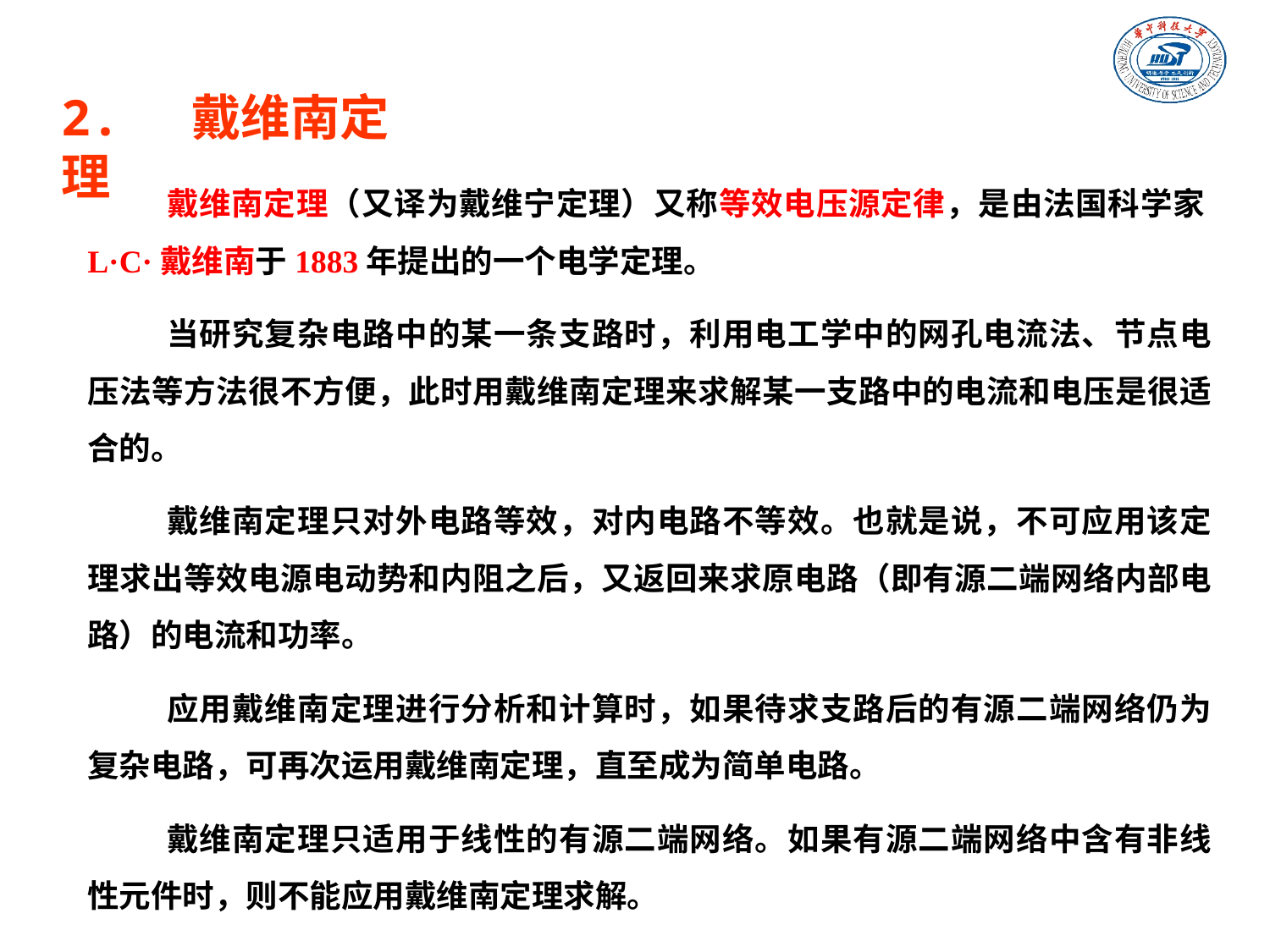

2.  戴维南定理
戴维南定理（又译为戴维宁定理）又称等效电压源定律，是由法国科学家L·C·戴维南于1883年提出的一个电学定理。
当研究复杂电路中的某一条支路时，利用电工学中的网孔电流法、节点电压法等方法很不方便，此时用戴维南定理来求解某一支路中的电流和电压是很适合的。
戴维南定理只对外电路等效，对内电路不等效。也就是说，不可应用该定理求出等效电源电动势和内阻之后，又返回来求原电路（即有源二端网络内部电路）的电流和功率。
应用戴维南定理进行分析和计算时，如果待求支路后的有源二端网络仍为复杂电路，可再次运用戴维南定理，直至成为简单电路。
戴维南定理只适用于线性的有源二端网络。如果有源二端网络中含有非线性元件时，则不能应用戴维南定理求解。